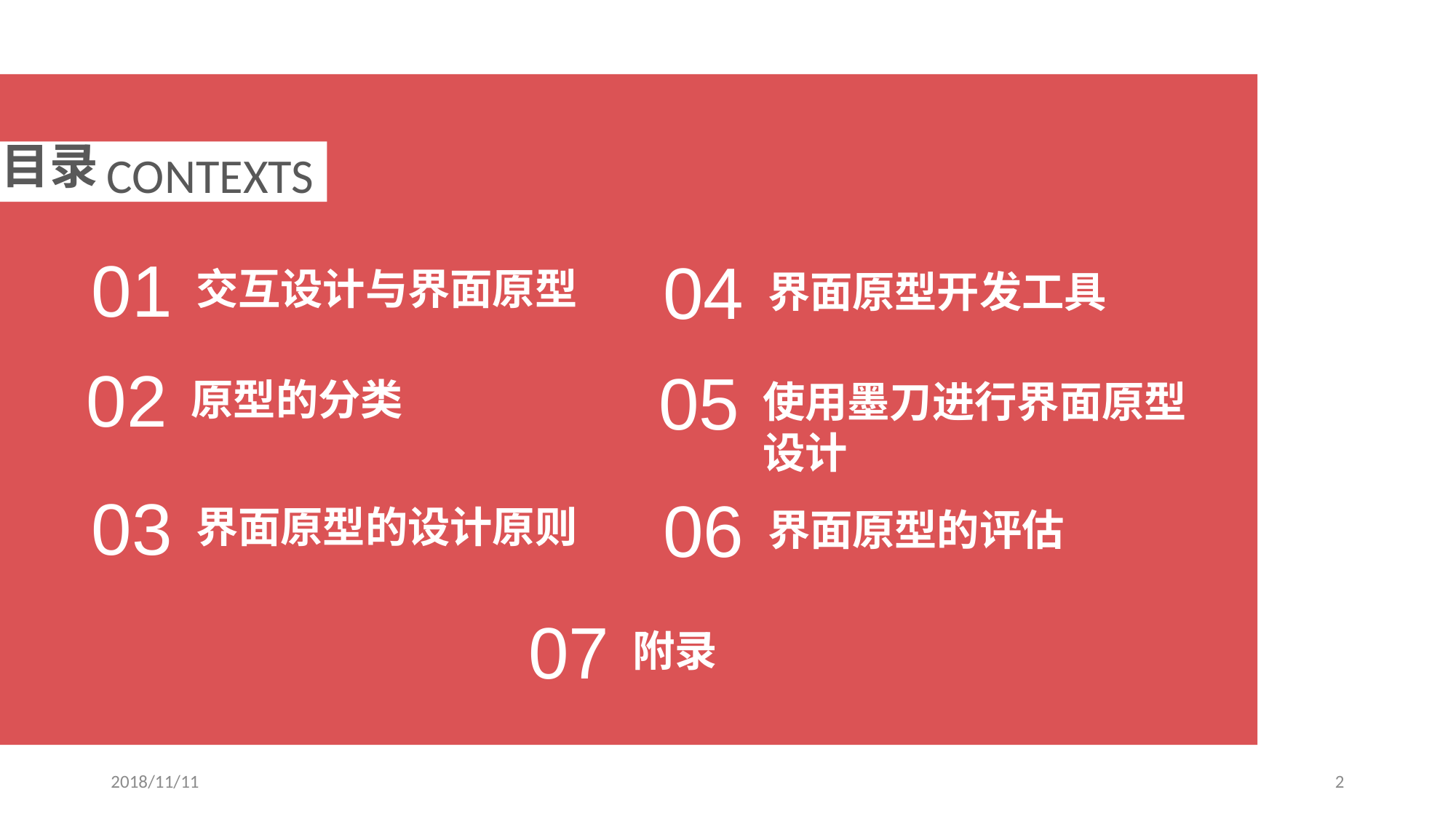

目录
CONTEXTS

01
04
交互设计与界面原型
界面原型开发工具
02
05
原型的分类
使用墨刀进行界面原型设计
03
06
界面原型的设计原则
界面原型的评估
07
附录
2018/11/11
2